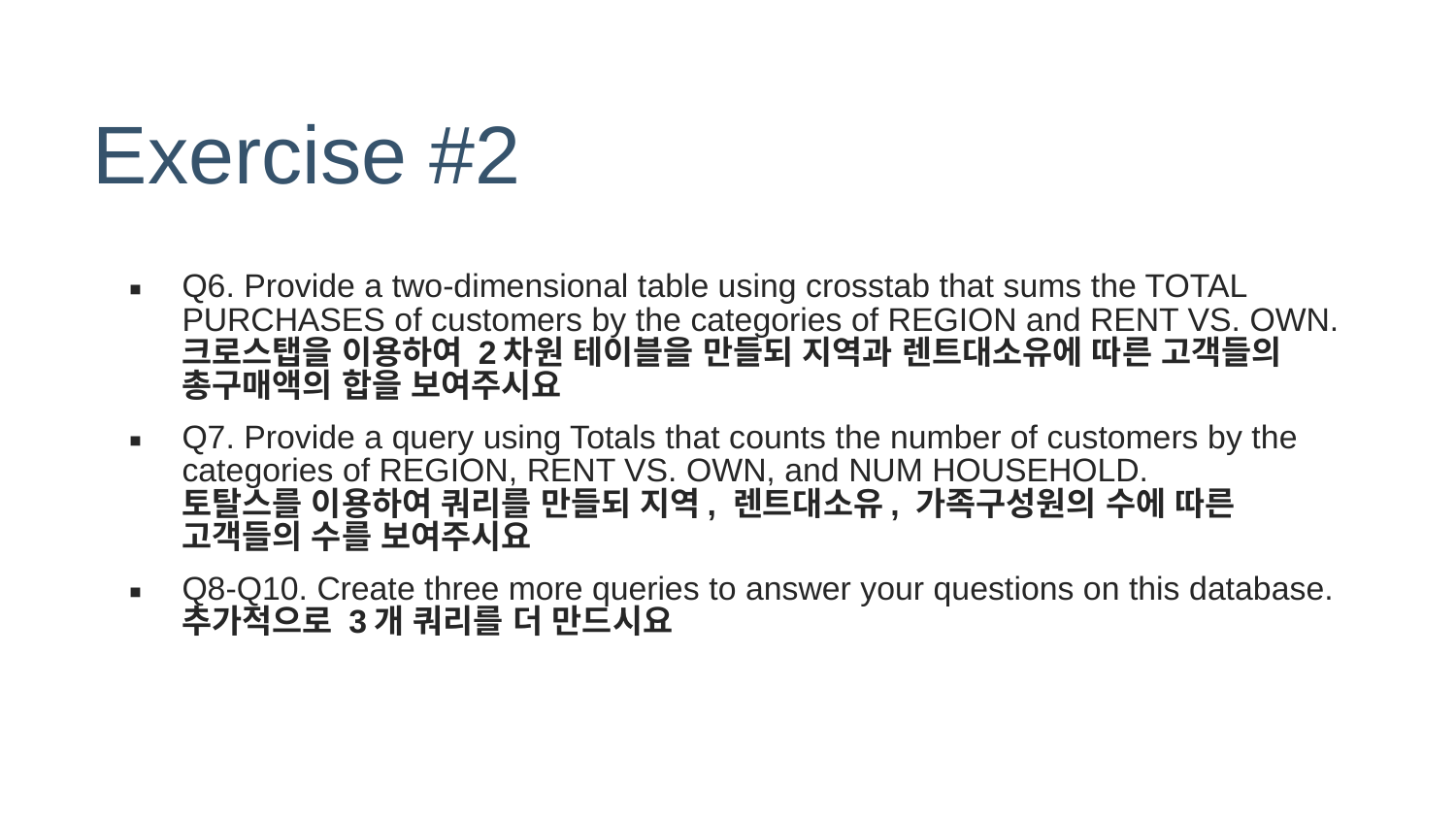

# Exercise #2
Q6. Provide a two-dimensional table using crosstab that sums the TOTAL PURCHASES of customers by the categories of REGION and RENT VS. OWN.
크로스탭을 이용하여 2차원 테이블을 만들되 지역과 렌트대소유에 따른 고객들의 총구매액의 합을 보여주시요
Q7. Provide a query using Totals that counts the number of customers by the categories of REGION, RENT VS. OWN, and NUM HOUSEHOLD.
토탈스를 이용하여 쿼리를 만들되 지역, 렌트대소유, 가족구성원의 수에 따른 고객들의 수를 보여주시요
Q8-Q10. Create three more queries to answer your questions on this database.
추가적으로 3개 쿼리를 더 만드시요